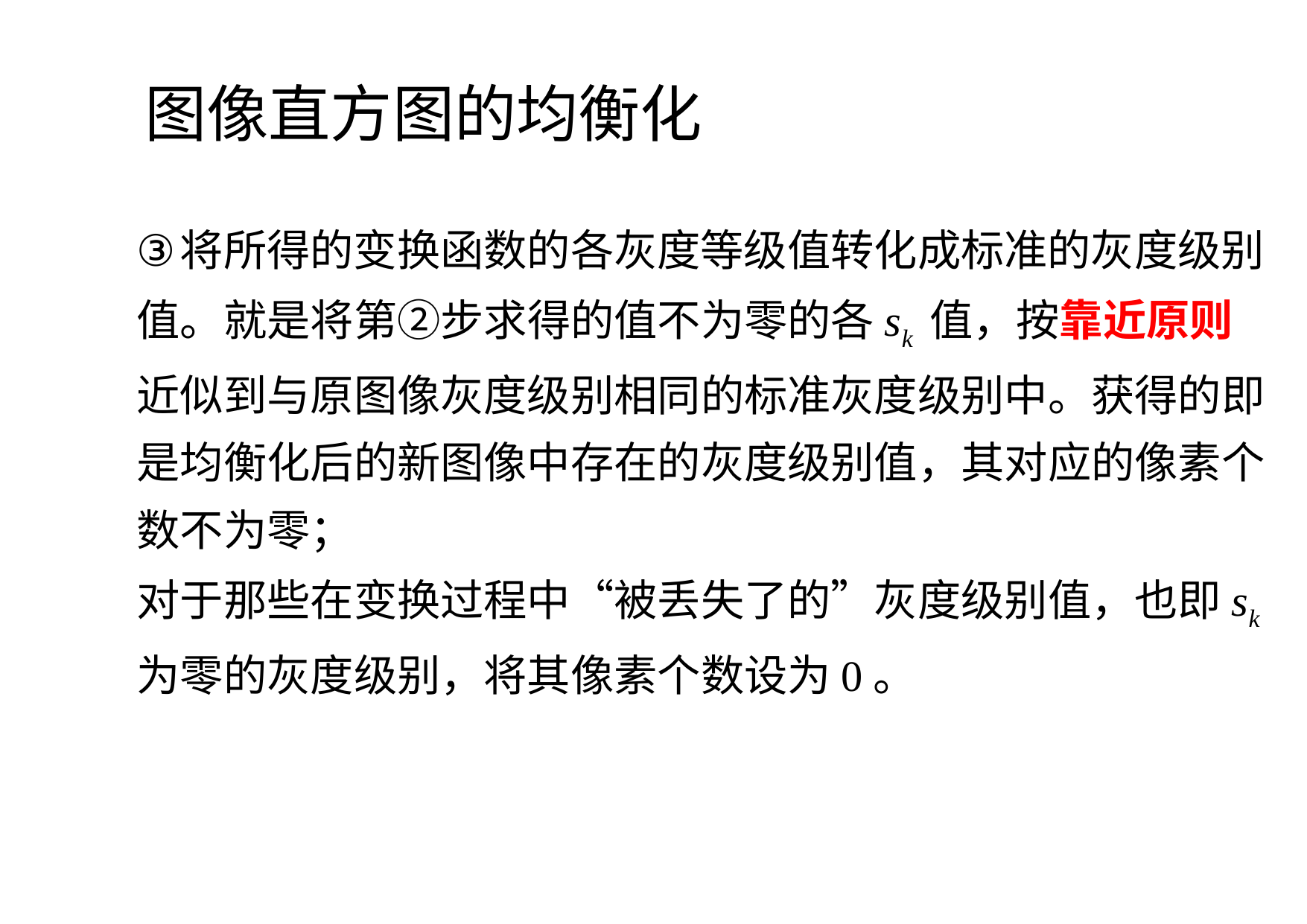

图像直方图的均衡化
将所得的变换函数的各灰度等级值转化成标准的灰度级别值。就是将第②步求得的值不为零的各sk 值，按靠近原则近似到与原图像灰度级别相同的标准灰度级别中。获得的即是均衡化后的新图像中存在的灰度级别值，其对应的像素个数不为零；
对于那些在变换过程中“被丢失了的”灰度级别值，也即sk 为零的灰度级别，将其像素个数设为0。